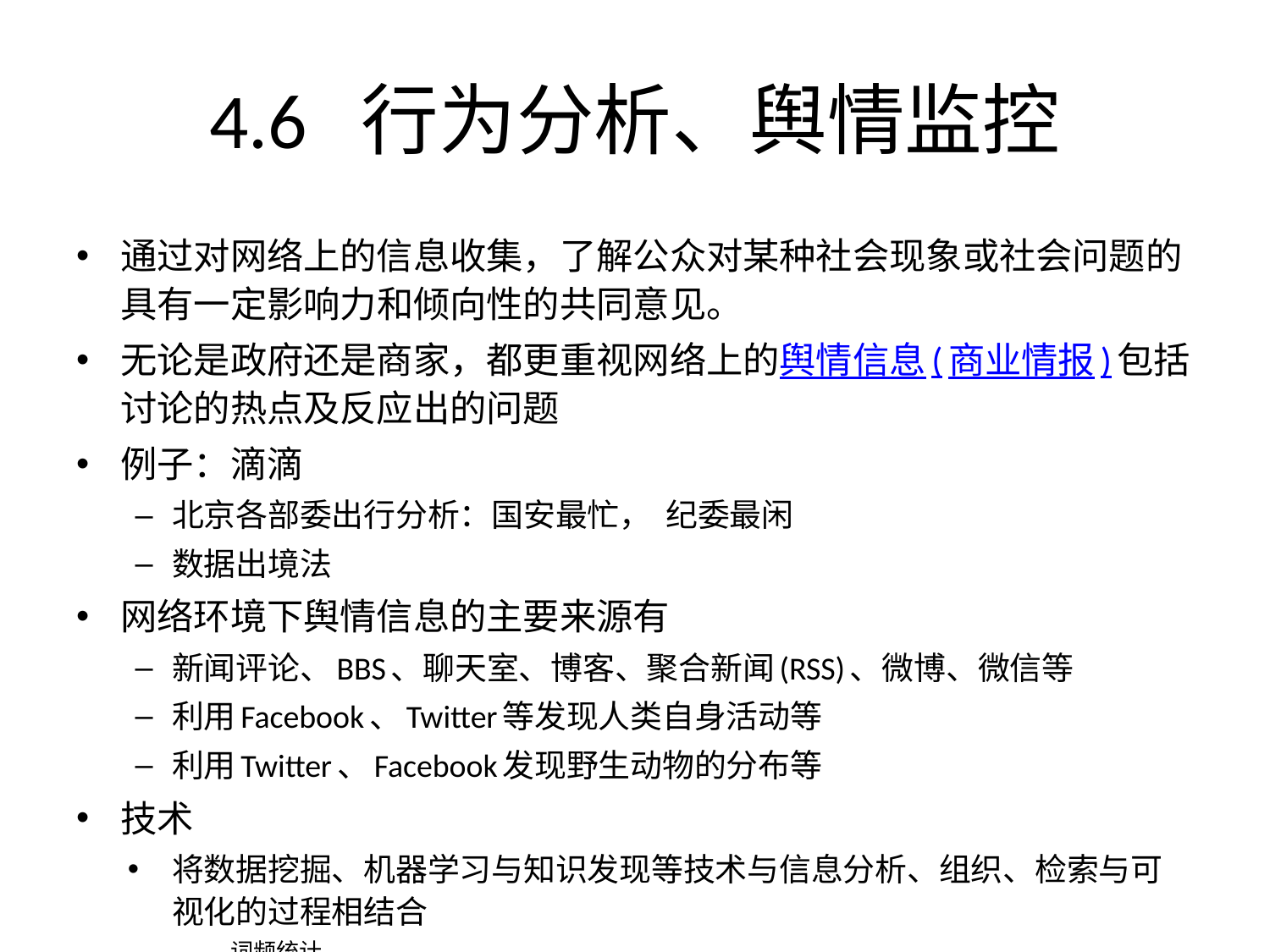

# 4.6  行为分析、舆情监控
通过对网络上的信息收集，了解公众对某种社会现象或社会问题的具有一定影响力和倾向性的共同意见。
无论是政府还是商家，都更重视网络上的舆情信息(商业情报)包括讨论的热点及反应出的问题
例子：滴滴
北京各部委出行分析：国安最忙，  纪委最闲
数据出境法
网络环境下舆情信息的主要来源有
新闻评论、BBS、聊天室、博客、聚合新闻(RSS)、微博、微信等
利用Facebook、Twitter等发现人类自身活动等
利用Twitter、Facebook发现野生动物的分布等
技术
将数据挖掘、机器学习与知识发现等技术与信息分析、组织、检索与可视化的过程相结合
词频统计